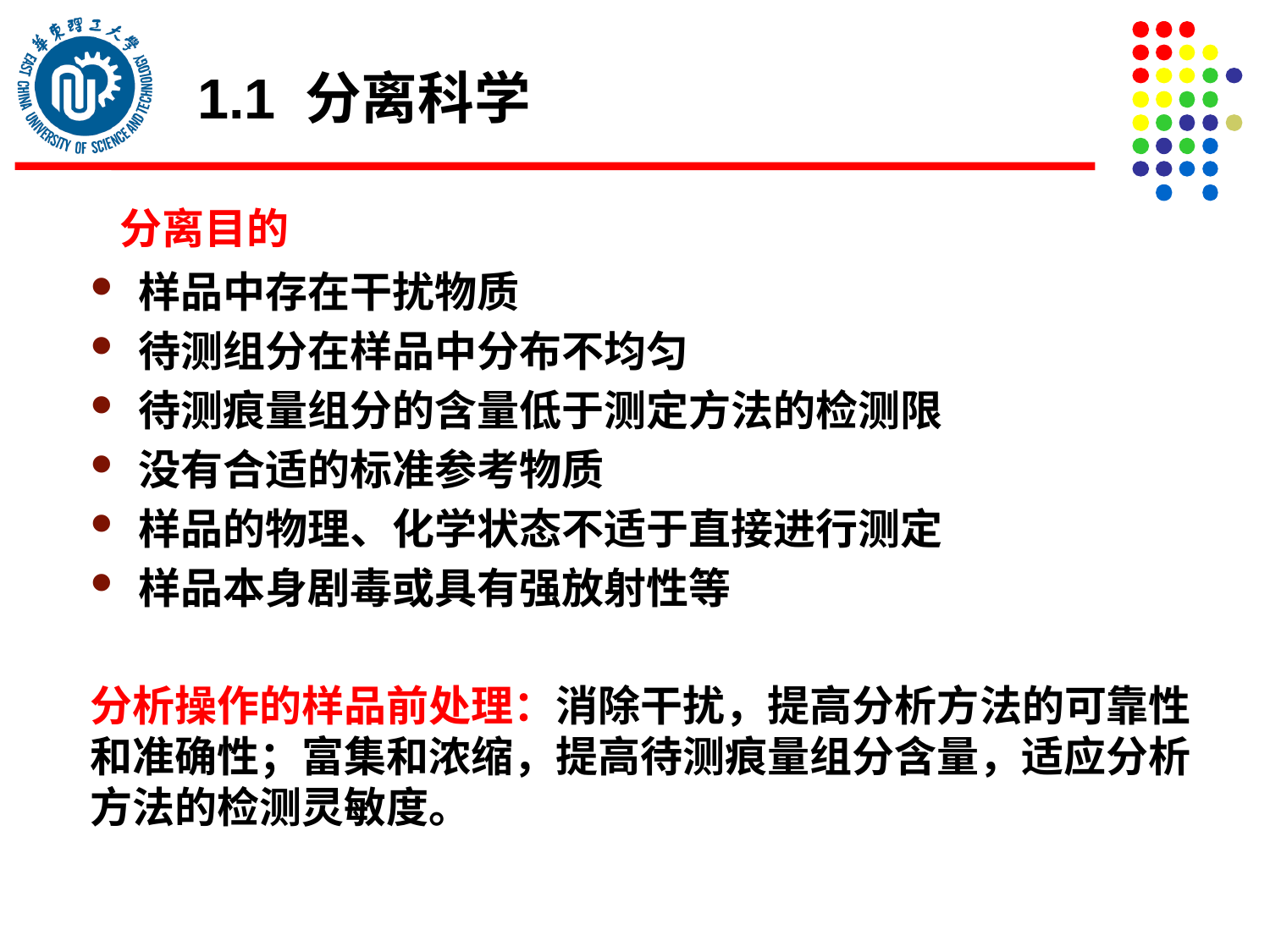

1.1 分离科学
# 分离目的
样品中存在干扰物质
待测组分在样品中分布不均匀
待测痕量组分的含量低于测定方法的检测限
没有合适的标准参考物质
样品的物理、化学状态不适于直接进行测定
样品本身剧毒或具有强放射性等

分析操作的样品前处理：消除干扰，提高分析方法的可靠性和准确性；富集和浓缩，提高待测痕量组分含量，适应分析方法的检测灵敏度。

12